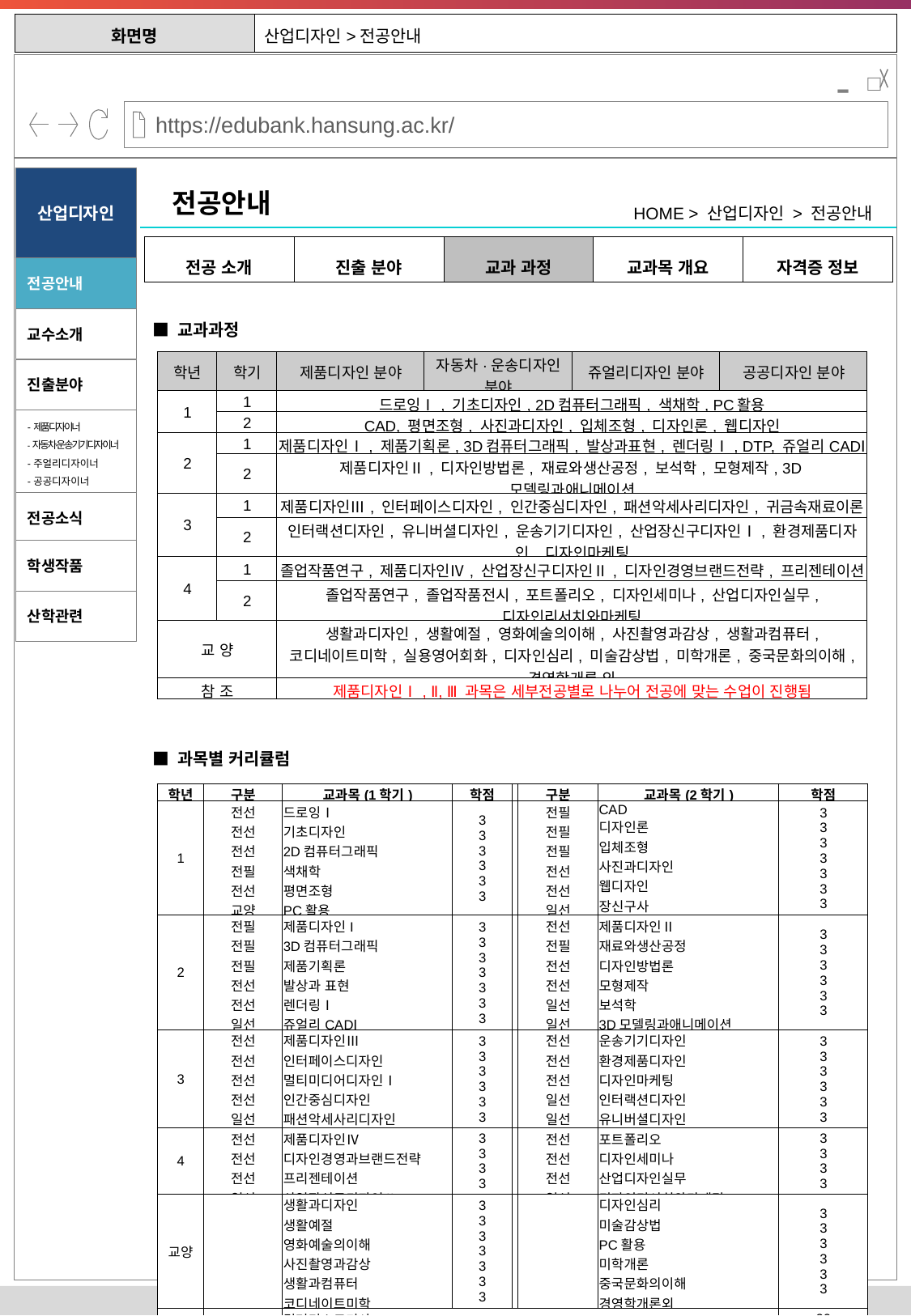

| 화면명 | 산업디자인>전공안내 |
| --- | --- |
-
산업디자인
전공안내
HOME > 산업디자인 > 전공안내
| 전공 소개 | 진출 분야 | 교과 과정 | 교과목 개요 | 자격증 정보 |
| --- | --- | --- | --- | --- |
전공안내
교수소개
■ 교과과정
| 학년 | 학기 | 제품디자인 분야 | 자동차·운송디자인 분야 | 쥬얼리디자인 분야 | 공공디자인 분야 |
| --- | --- | --- | --- | --- | --- |
| 1 | 1 | 드로잉Ⅰ, 기초디자인, 2D컴퓨터그래픽, 색채학, PC활용 |  |  |  |
|  | 2 | CAD, 평면조형, 사진과디자인, 입체조형, 디자인론, 웹디자인 |  |  |  |
| 2 | 1 | 제품디자인Ⅰ, 제품기획론, 3D컴퓨터그래픽, 발상과표현, 렌더링Ⅰ, DTP, 쥬얼리CADⅠ |  |  |  |
|  | 2 | 제품디자인Ⅱ, 디자인방법론, 재료와생산공정, 보석학, 모형제작, 3D모델링과애니메이션 |  |  |  |
| 3 | 1 | 제품디자인Ⅲ, 인터페이스디자인, 인간중심디자인, 패션악세사리디자인, 귀금속재료이론 |  |  |  |
|  | 2 | 인터랙션디자인, 유니버셜디자인, 운송기기디자인, 산업장신구디자인Ⅰ, 환경제품디자인, 디자인마케팅 |  |  |  |
| 4 | 1 | 졸업작품연구, 제품디자인Ⅳ, 산업장신구디자인Ⅱ, 디자인경영브랜드전략, 프리젠테이션 |  |  |  |
|  | 2 | 졸업작품연구, 졸업작품전시, 포트폴리오, 디자인세미나, 산업디자인실무, 디자인리서치와마케팅 |  |  |  |
| 교 양 |  | 생활과디자인, 생활예절, 영화예술의이해, 사진촬영과감상, 생활과컴퓨터, 코디네이트미학, 실용영어회화, 디자인심리, 미술감상법, 미학개론, 중국문화의이해, 경영학개론 외 |  |  |  |
| 참 조 |  | 제품디자인Ⅰ, Ⅱ, Ⅲ 과목은 세부전공별로 나누어 전공에 맞는 수업이 진행됨 |  |  |  |
진출분야
-제품디자이너
-자동차∙운송기기디자이너
-주얼리디자이너
-공공디자이너
전공소식
학생작품
산학관련
■ 과목별 커리큘럼
| 학년 | 구분 | 교과목(1학기) | 학점 |  | 구분 | 교과목(2학기) | 학점 |
| --- | --- | --- | --- | --- | --- | --- | --- |
| 1 | 전선 전선 전선 전필 전선 교양 | 드로잉Ⅰ 기초디자인 2D컴퓨터그래픽 색채학 평면조형 PC활용 | 3 3 3 3 3 3 |  | 전필 전필 전필 전선 전선 일선 일선 | CAD 디자인론 입체조형 사진과디자인 웹디자인 장신구사 표현기법 | 3 3 3 3 3 3 3 |
| 2 | 전필 전필 전필 전선 전선 일선 일선 | 제품디자인I 3D컴퓨터그래픽 제품기획론 발상과 표현 렌더링Ⅰ 쥬얼리CADⅠ DTP | 3 3 3 3 3 3 3 |  | 전선 전필 전선 전선 일선 일선 | 제품디자인Ⅱ 재료와생산공정 디자인방법론 모형제작 보석학 3D모델링과애니메이션 | 3 3 3 3 3 3 |
| 3 | 전선 전선 전선 전선 일선 일선 | 제품디자인Ⅲ 인터페이스디자인 멀티미디어디자인Ⅰ 인간중심디자인 패션악세사리디자인 귀금속재료이론 | 3 3 3 3 3 3 |  | 전선 전선 전선 일선 일선 일선 | 운송기기디자인 환경제품디자인 디자인마케팅 인터랙션디자인 유니버셜디자인 산업장신구디자인Ⅰ | 3 3 3 3 3 3 |
| 4 | 전선 전선 전선 일선 | 제품디자인Ⅳ 디자인경영과브랜드전략 프리젠테이션 산업장신구디자인Ⅱ | 3 3 3 3 |  | 전선 전선 전선 일선 | 포트폴리오 디자인세미나 산업디자인실무 디자인리서치와마케팅 | 3 3 3 3 |
| 교양 |  | 생활과디자인 생활예절 영화예술의이해 사진촬영과감상 생활과컴퓨터 코디네이트미학 실용영어회화 | 3 3 3 3 3 3 3 |  |  | 디자인심리 미술감상법 PC활용 미학개론 중국문화의이해 경영학개론외 | 3 3 3 3 3 3 |
| 자격증 | 전공 | 컬러리스트기사 컬러리스트산업기사 제품디자인 산업기사 제품디자인 기사 |  |  |  |  | 20 16 16 20 |
|  | 일선 | 게임그래픽 전문가 정보처리 산업기사 컴퓨터 활용능력 1급 유통관리사 2급 컴퓨터 활용능력 2급 워드프로세서 1급 시각디자인 산업기사 귀금속 가공 산업기사 |  |  |  |  | 20 16 14 10 6 4 16 16 |
|  |  | 귀금 속가공 기능사 보석 가공 기능사 보석감정사 주얼리 마스터 |  |  |  |  |  |